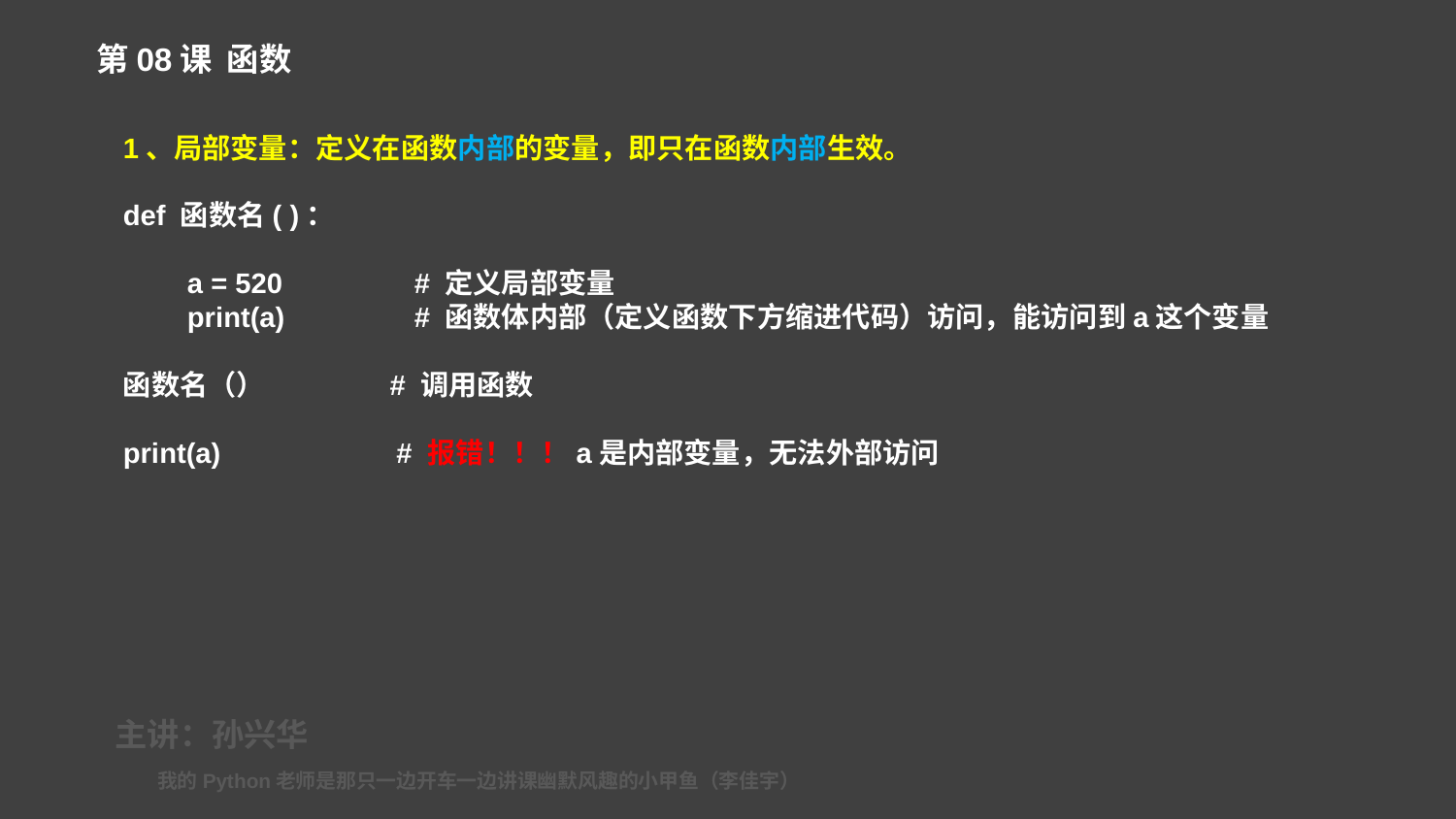

第08课  函数
1、局部变量：定义在函数内部的变量，即只在函数内部生效。

def 函数名( )：

        a = 520	# 定义局部变量
        print(a)	# 函数体内部（定义函数下方缩进代码）访问，能访问到a这个变量

函数名（）                  # 调用函数

print(a)                      # 报错！！！a是内部变量，无法外部访问